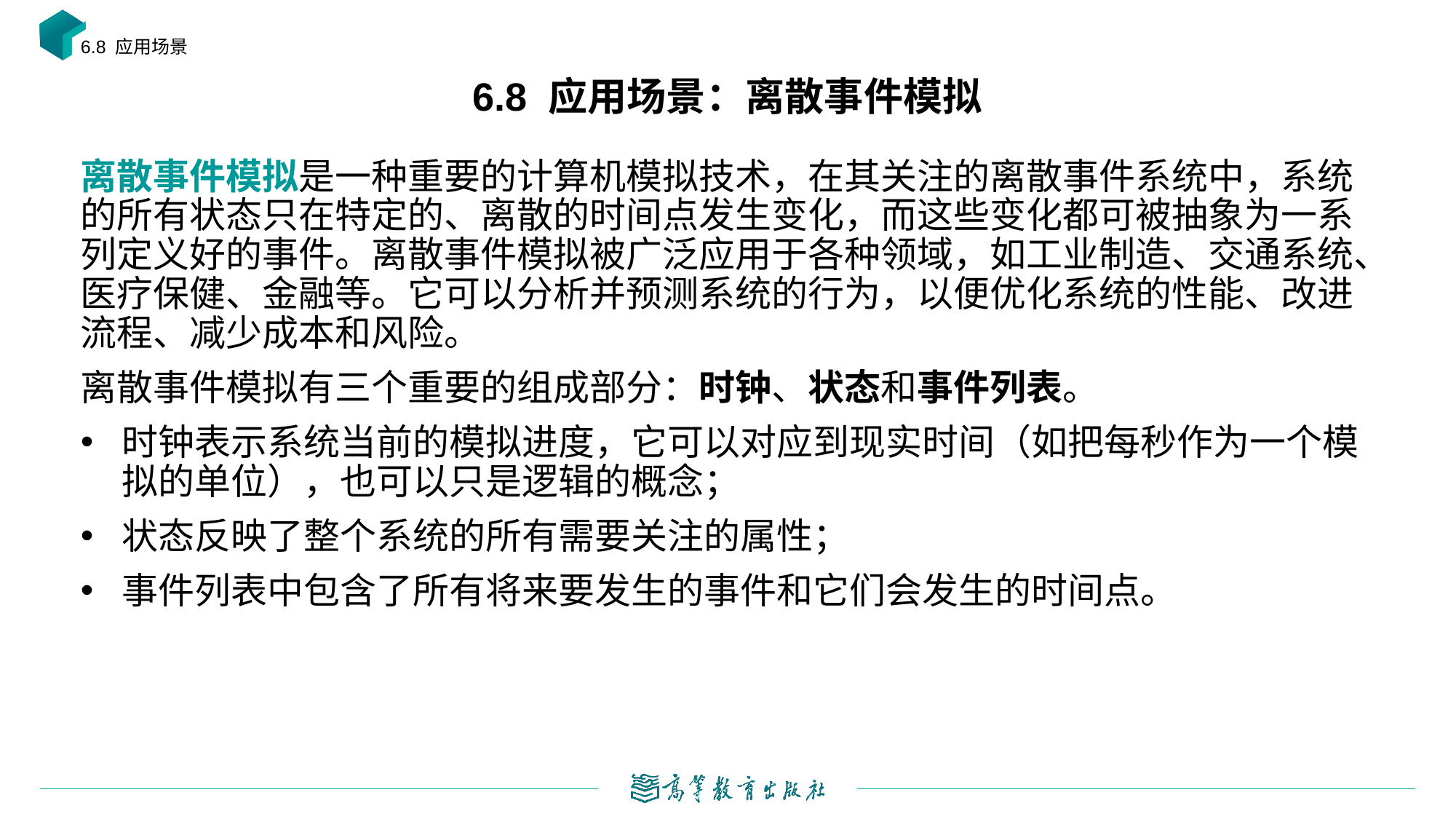

6.8 应用场景

# 6.8 应用场景：离散事件模拟
离散事件模拟是一种重要的计算机模拟技术，在其关注的离散事件系统中，系统的所有状态只在特定的、离散的时间点发生变化，而这些变化都可被抽象为一系列定义好的事件。离散事件模拟被广泛应用于各种领域，如工业制造、交通系统、医疗保健、金融等。它可以分析并预测系统的行为，以便优化系统的性能、改进流程、减少成本和风险。
离散事件模拟有三个重要的组成部分：时钟、状态和事件列表。
时钟表示系统当前的模拟进度，它可以对应到现实时间（如把每秒作为一个模拟的单位），也可以只是逻辑的概念；
状态反映了整个系统的所有需要关注的属性；
事件列表中包含了所有将来要发生的事件和它们会发生的时间点。